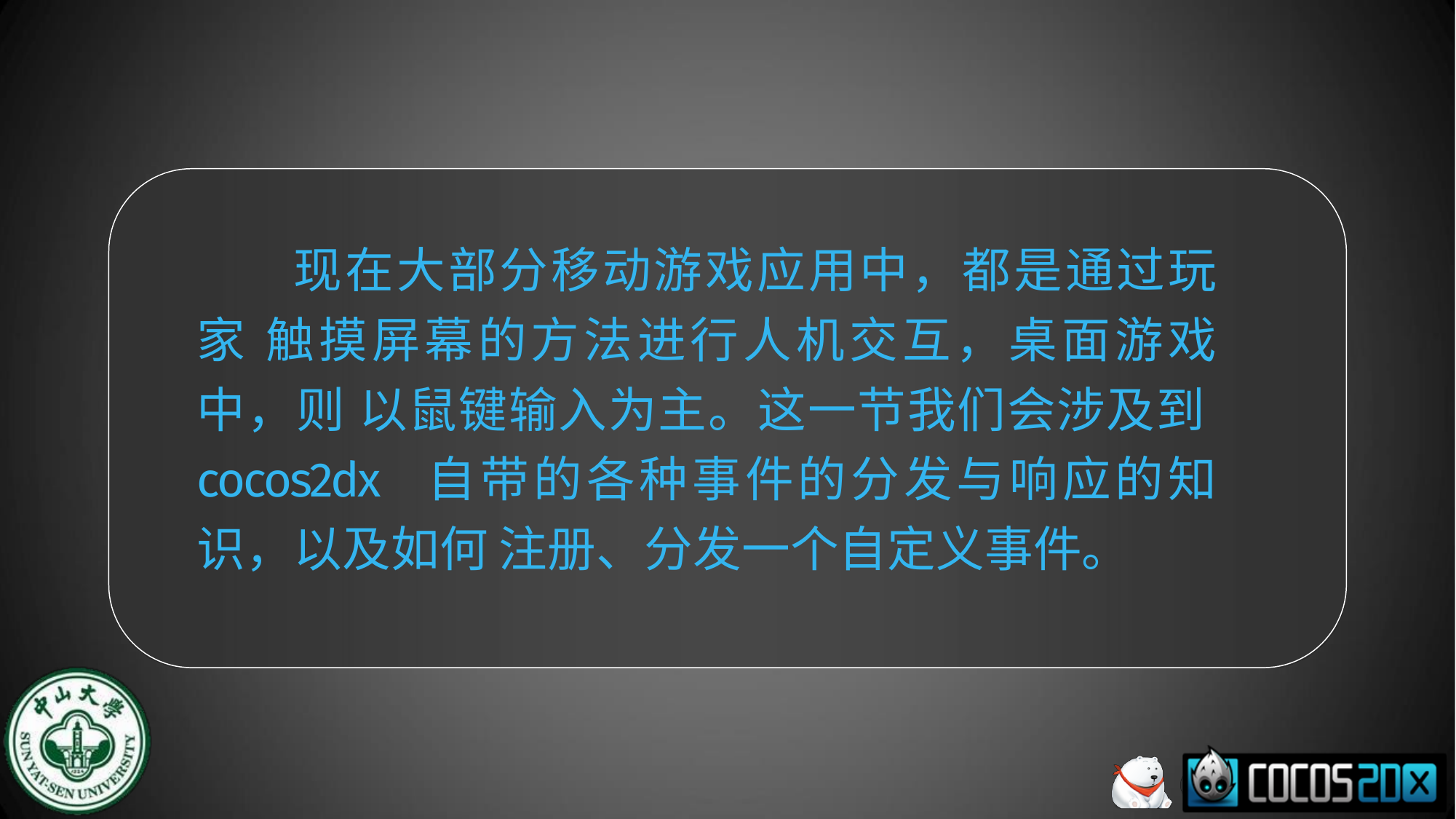

# 现在大部分移动游戏应用中，都是通过玩家 触摸屏幕的方法进行人机交互，桌面游戏中，则 以鼠键输入为主。这一节我们会涉及到cocos2dx  自带的各种事件的分发与响应的知识，以及如何 注册、分发一个自定义事件。